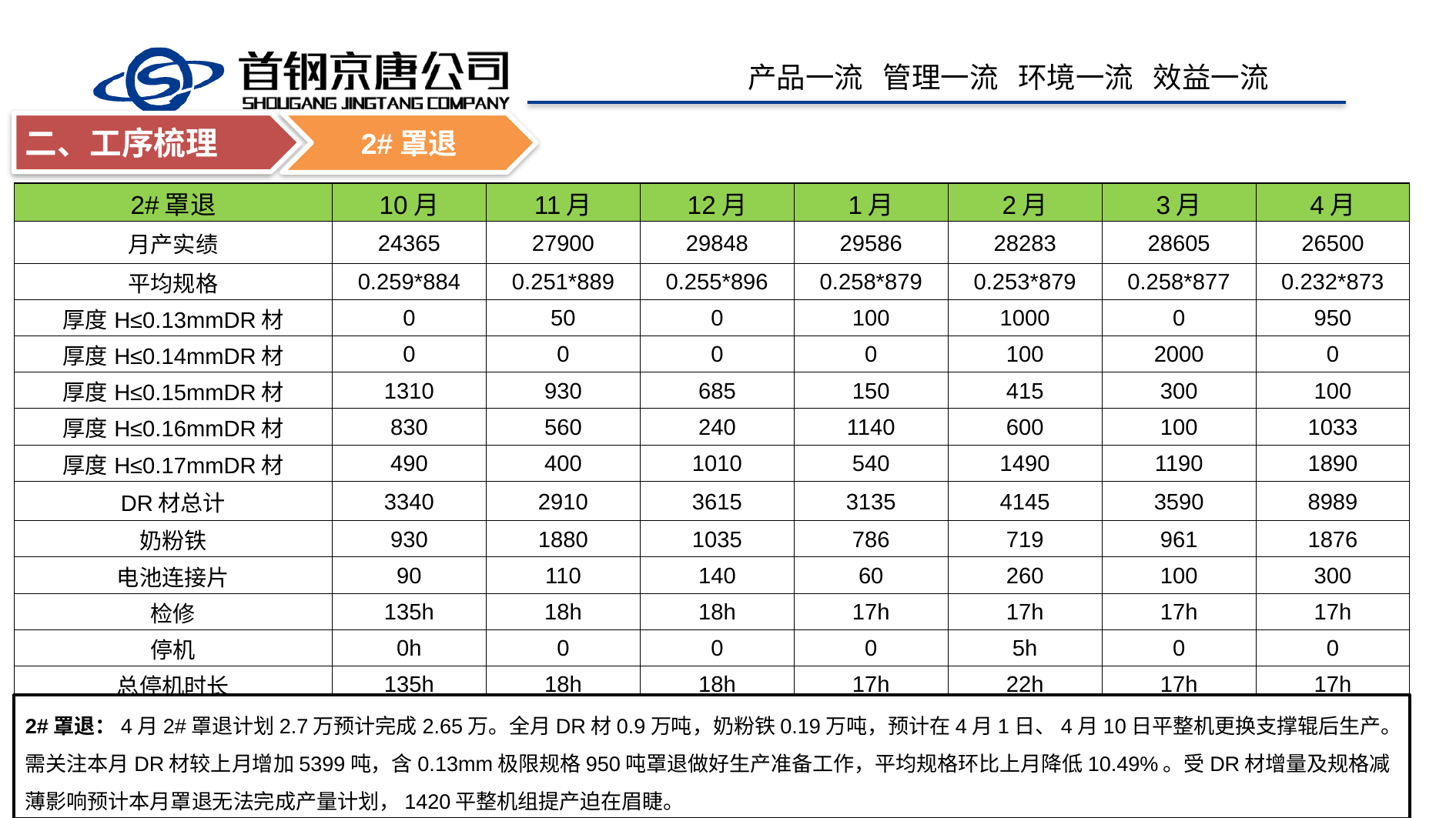

2#罩退
二、工序梳理
| 2#罩退 | 10月 | 11月 | 12月 | 1月 | 2月 | 3月 | 4月 |
| --- | --- | --- | --- | --- | --- | --- | --- |
| 月产实绩 | 24365 | 27900 | 29848 | 29586 | 28283 | 28605 | 26500 |
| 平均规格 | 0.259\*884 | 0.251\*889 | 0.255\*896 | 0.258\*879 | 0.253\*879 | 0.258\*877 | 0.232\*873 |
| 厚度H≤0.13mmDR材 | 0 | 50 | 0 | 100 | 1000 | 0 | 950 |
| 厚度H≤0.14mmDR材 | 0 | 0 | 0 | 0 | 100 | 2000 | 0 |
| 厚度H≤0.15mmDR材 | 1310 | 930 | 685 | 150 | 415 | 300 | 100 |
| 厚度H≤0.16mmDR材 | 830 | 560 | 240 | 1140 | 600 | 100 | 1033 |
| 厚度H≤0.17mmDR材 | 490 | 400 | 1010 | 540 | 1490 | 1190 | 1890 |
| DR材总计 | 3340 | 2910 | 3615 | 3135 | 4145 | 3590 | 8989 |
| 奶粉铁 | 930 | 1880 | 1035 | 786 | 719 | 961 | 1876 |
| 电池连接片 | 90 | 110 | 140 | 60 | 260 | 100 | 300 |
| 检修 | 135h | 18h | 18h | 17h | 17h | 17h | 17h |
| 停机 | 0h | 0 | 0 | 0 | 5h | 0 | 0 |
| 总停机时长 | 135h | 18h | 18h | 17h | 22h | 17h | 17h |
2#罩退：4月2#罩退计划2.7万预计完成2.65万。全月DR材0.9万吨，奶粉铁0.19万吨，预计在4月1日、4月10日平整机更换支撑辊后生产。需关注本月DR材较上月增加5399吨，含0.13mm极限规格950吨罩退做好生产准备工作，平均规格环比上月降低10.49%。受DR材增量及规格减薄影响预计本月罩退无法完成产量计划，1420平整机组提产迫在眉睫。